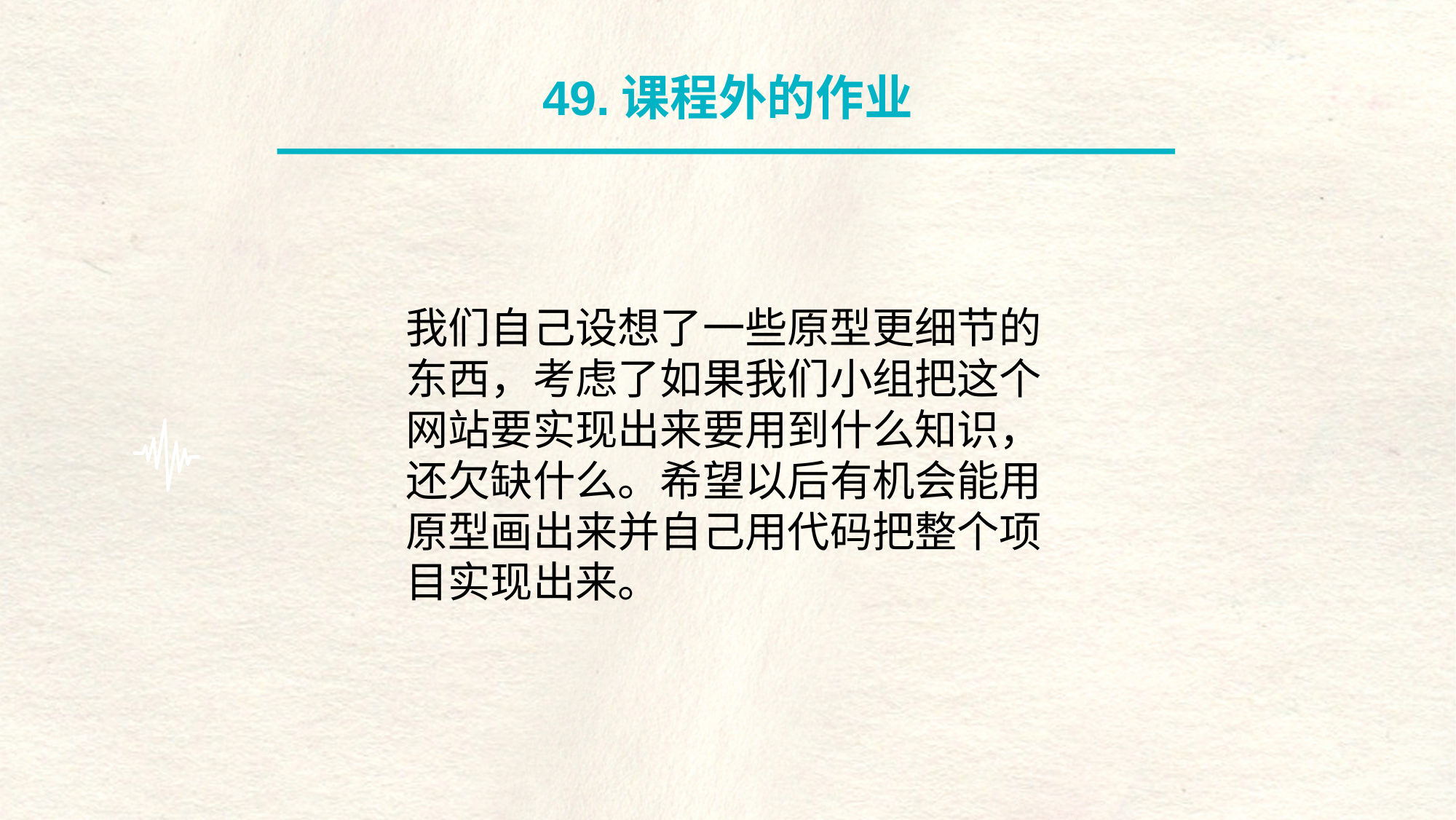

49.课程外的作业

我们自己设想了一些原型更细节的东西，考虑了如果我们小组把这个网站要实现出来要用到什么知识，还欠缺什么。希望以后有机会能用原型画出来并自己用代码把整个项目实现出来。